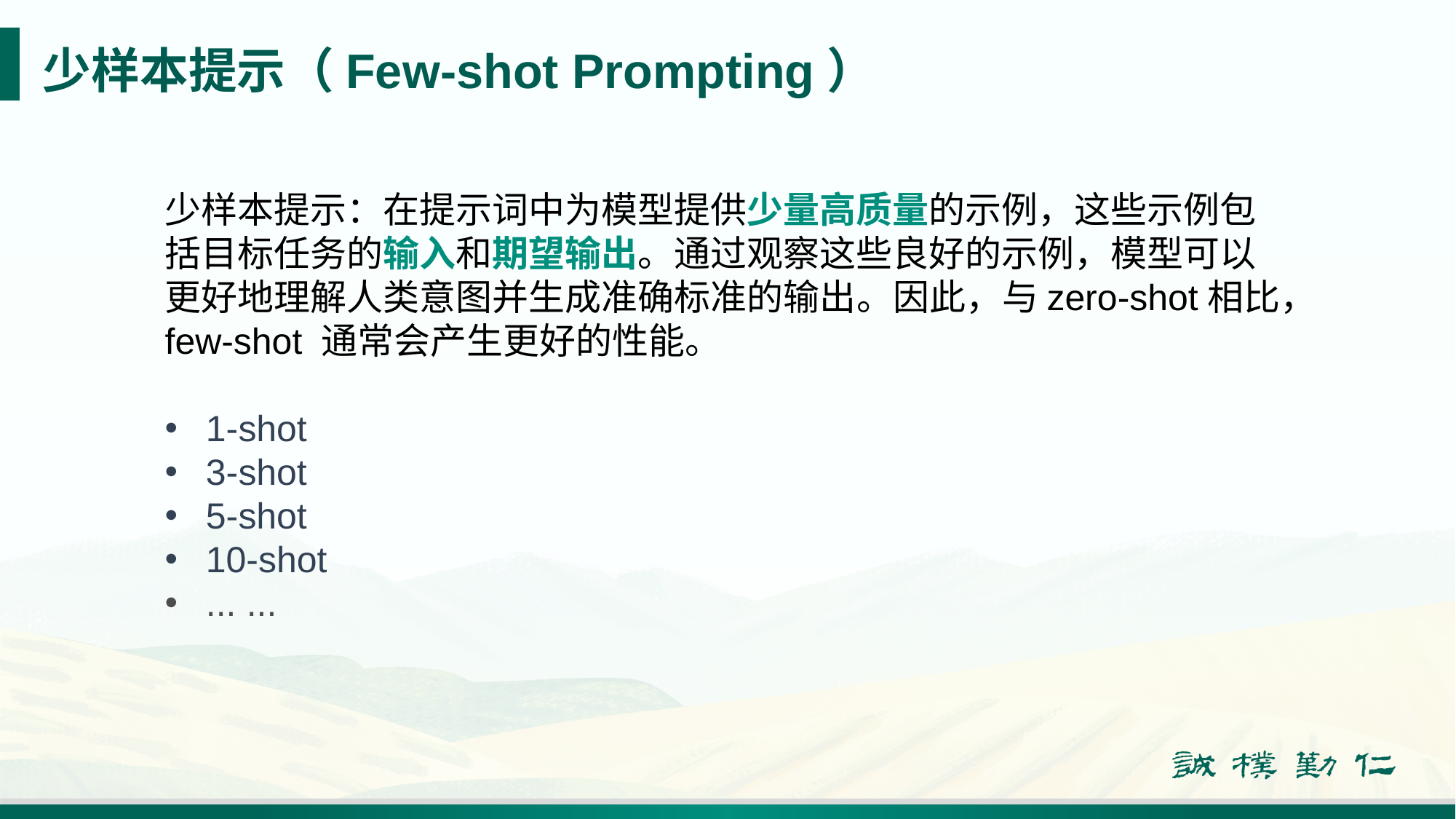

少样本提示（Few-shot Prompting）
少样本提示：在提示词中为模型提供少量高质量的示例，这些示例包括目标任务的输入和期望输出。通过观察这些良好的示例，模型可以更好地理解人类意图并生成准确标准的输出。因此，与zero-shot相比，few-shot 通常会产生更好的性能。

1-shot
3-shot
5-shot
10-shot
... ...